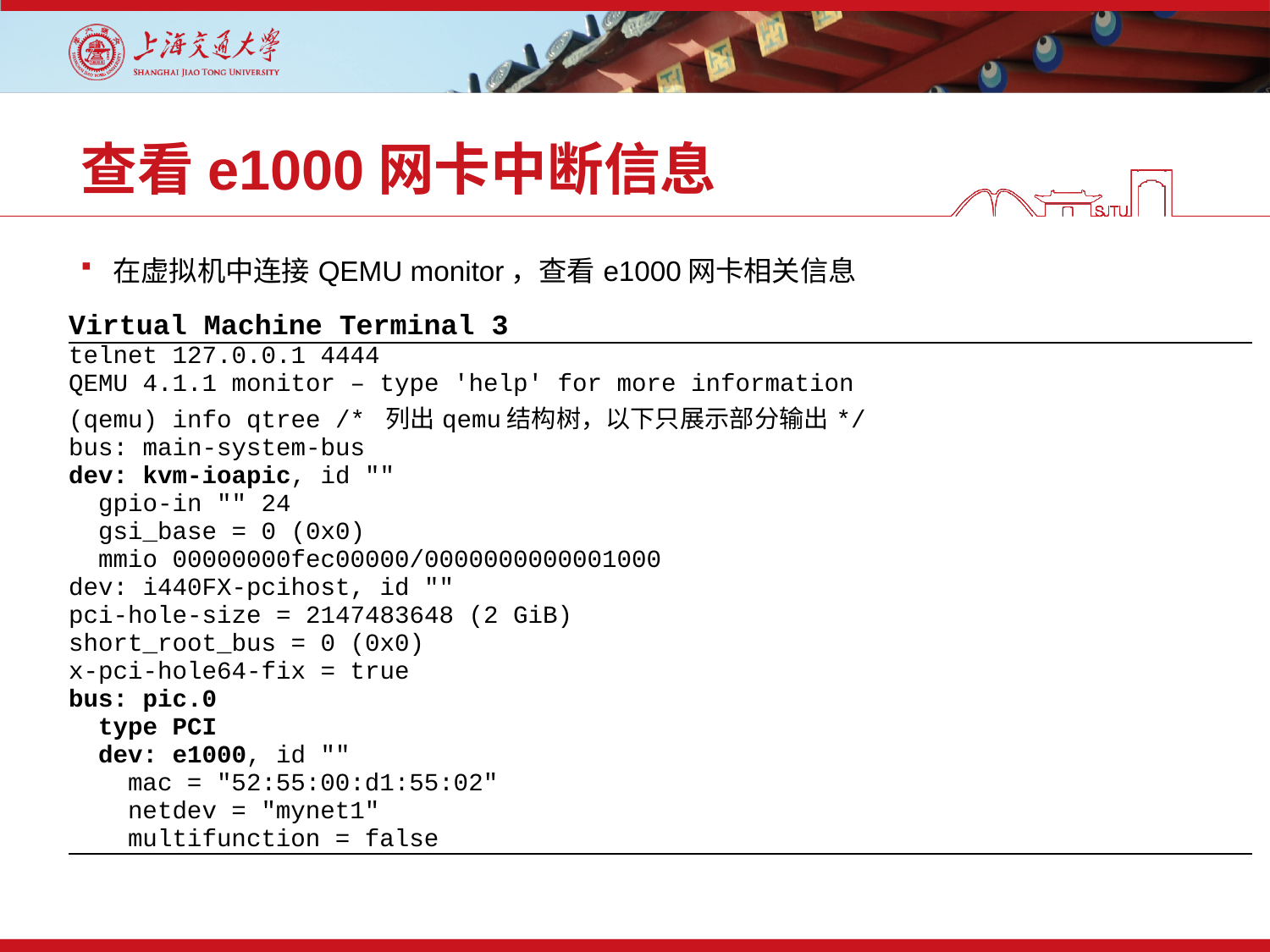

# 查看e1000网卡中断信息
在虚拟机中连接QEMU monitor，查看e1000网卡相关信息
| Virtual Machine Terminal 3 |
| --- |
| telnet 127.0.0.1 4444 QEMU 4.1.1 monitor – type 'help' for more information (qemu) info qtree /\* 列出qemu结构树，以下只展示部分输出\*/ bus: main-system-bus dev: kvm-ioapic, id "" gpio-in "" 24 gsi\_base = 0 (0x0) mmio 00000000fec00000/0000000000001000 dev: i440FX-pcihost, id "" pci-hole-size = 2147483648 (2 GiB) short\_root\_bus = 0 (0x0) x-pci-hole64-fix = true bus: pic.0 type PCI dev: e1000, id "" mac = "52:55:00:d1:55:02" netdev = "mynet1" multifunction = false |